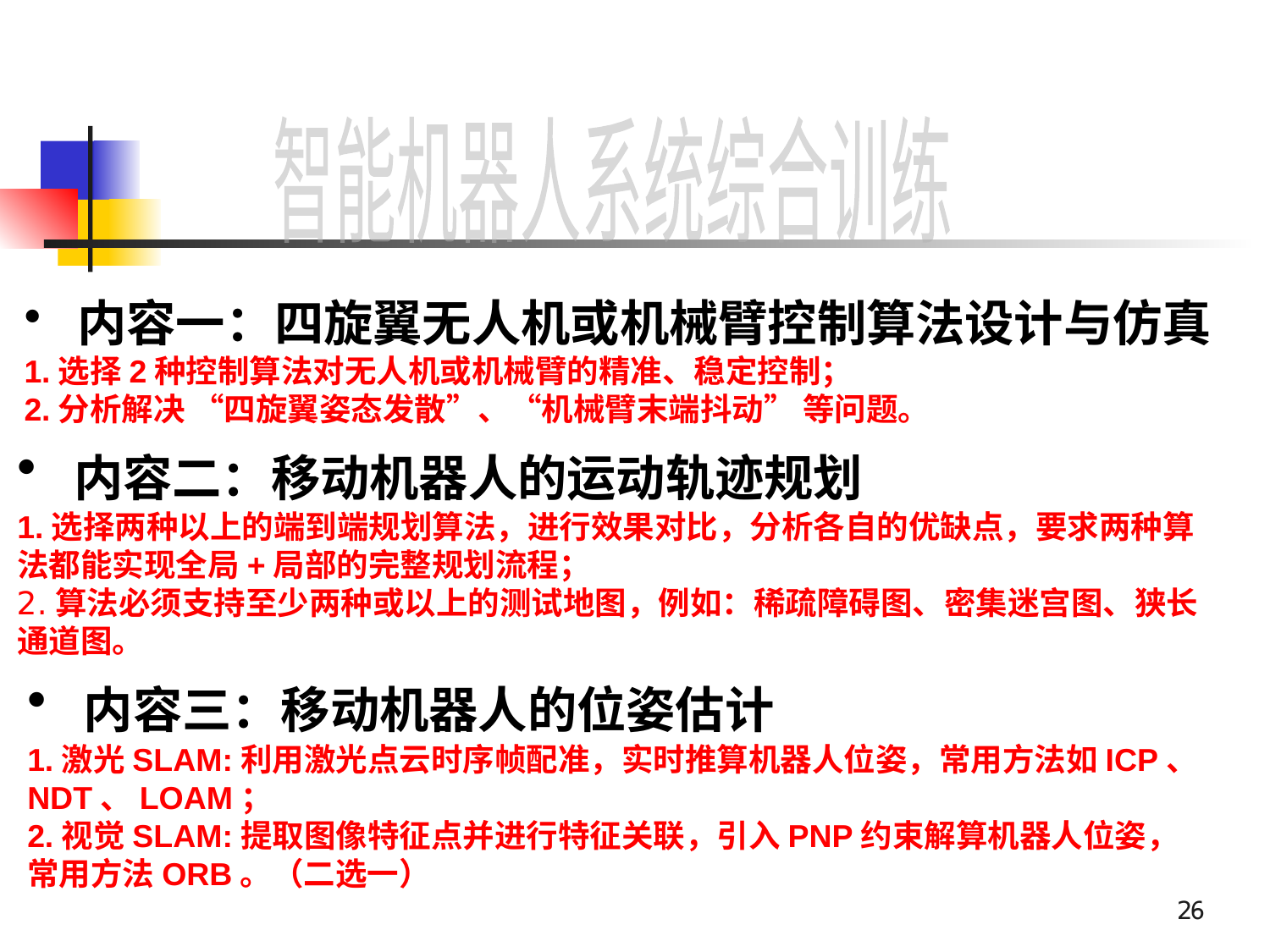

智能机器人系统综合训练
 内容一：四旋翼无人机或机械臂控制算法设计与仿真
1.选择2种控制算法对无人机或机械臂的精准、稳定控制；
2.分析解决 “四旋翼姿态发散”、“机械臂末端抖动” 等问题。
 内容二：移动机器人的运动轨迹规划
1.选择两种以上的端到端规划算法，进行效果对比，分析各自的优缺点，要求两种算法都能实现全局+局部的完整规划流程；
2.算法必须支持至少两种或以上的测试地图，例如：稀疏障碍图、密集迷宫图、狭长通道图。
 内容三：移动机器人的位姿估计
1.激光SLAM:利用激光点云时序帧配准，实时推算机器人位姿，常用方法如ICP、NDT、LOAM；
2.视觉SLAM:提取图像特征点并进行特征关联，引入PNP约束解算机器人位姿，常用方法ORB。（二选一）
26
26